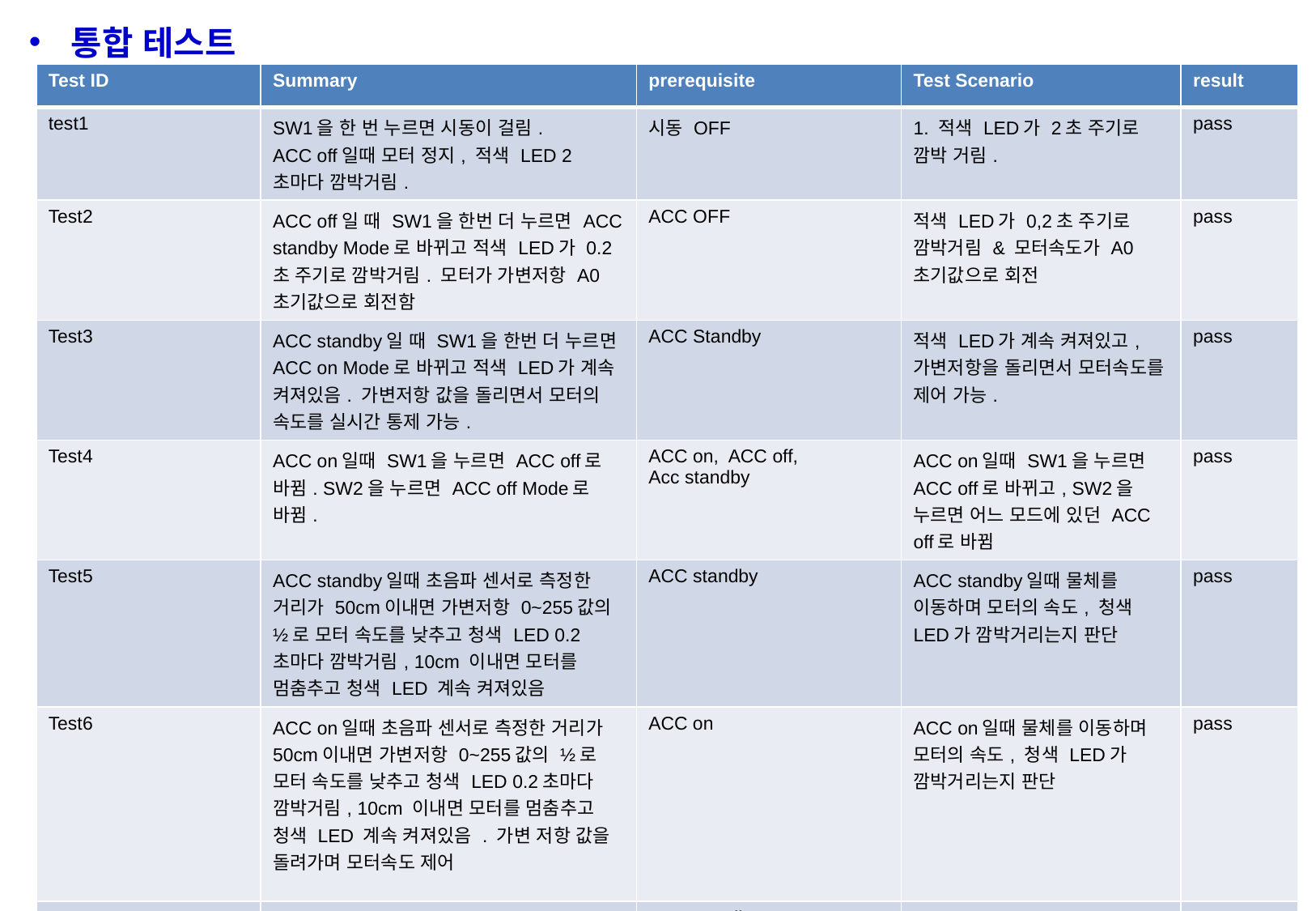

통합 테스트
| Test ID | Summary | prerequisite | Test Scenario | result |
| --- | --- | --- | --- | --- |
| test1 | SW1을 한 번 누르면 시동이 걸림. ACC off일때 모터 정지, 적색 LED 2초마다 깜박거림. | 시동 OFF | 1. 적색 LED가 2초 주기로 깜박 거림. | pass |
| Test2 | ACC off일 때 SW1을 한번 더 누르면 ACC standby Mode로 바뀌고 적색 LED가 0.2초 주기로 깜박거림. 모터가 가변저항 A0 초기값으로 회전함 | ACC OFF | 적색 LED가 0,2초 주기로 깜박거림 & 모터속도가 A0 초기값으로 회전 | pass |
| Test3 | ACC standby일 때 SW1을 한번 더 누르면 ACC on Mode로 바뀌고 적색 LED가 계속 켜져있음. 가변저항 값을 돌리면서 모터의 속도를 실시간 통제 가능. | ACC Standby | 적색 LED가 계속 켜져있고, 가변저항을 돌리면서 모터속도를 제어 가능. | pass |
| Test4 | ACC on일때 SW1을 누르면 ACC off로 바뀜. SW2을 누르면 ACC off Mode로 바뀜. | ACC on, ACC off, Acc standby | ACC on일때 SW1을 누르면 ACC off로 바뀌고, SW2을 누르면 어느 모드에 있던 ACC off로 바뀜 | pass |
| Test5 | ACC standby일때 초음파 센서로 측정한 거리가 50cm이내면 가변저항 0~255값의 ½로 모터 속도를 낮추고 청색 LED 0.2초마다 깜박거림, 10cm 이내면 모터를 멈춤추고 청색 LED 계속 켜져있음 | ACC standby | ACC standby일때 물체를 이동하며 모터의 속도, 청색 LED가 깜박거리는지 판단 | pass |
| Test6 | ACC on일때 초음파 센서로 측정한 거리가 50cm이내면 가변저항 0~255값의 ½로 모터 속도를 낮추고 청색 LED 0.2초마다 깜박거림, 10cm 이내면 모터를 멈춤추고 청색 LED 계속 켜져있음 . 가변 저항 값을 돌려가며 모터속도 제어 | ACC on | ACC on일때 물체를 이동하며 모터의 속도, 청색 LED가 깜박거리는지 판단 | pass |
| Test7 | ACC standby, on일때 50cm, 10cm이내에 물체가 들어오면 부저가 울림. | ACC standby, ACC on | 초음파 센서로 측정한 거리가 10cm, 50cm 이내에 들어오면 부저가 울림. | pass |
13